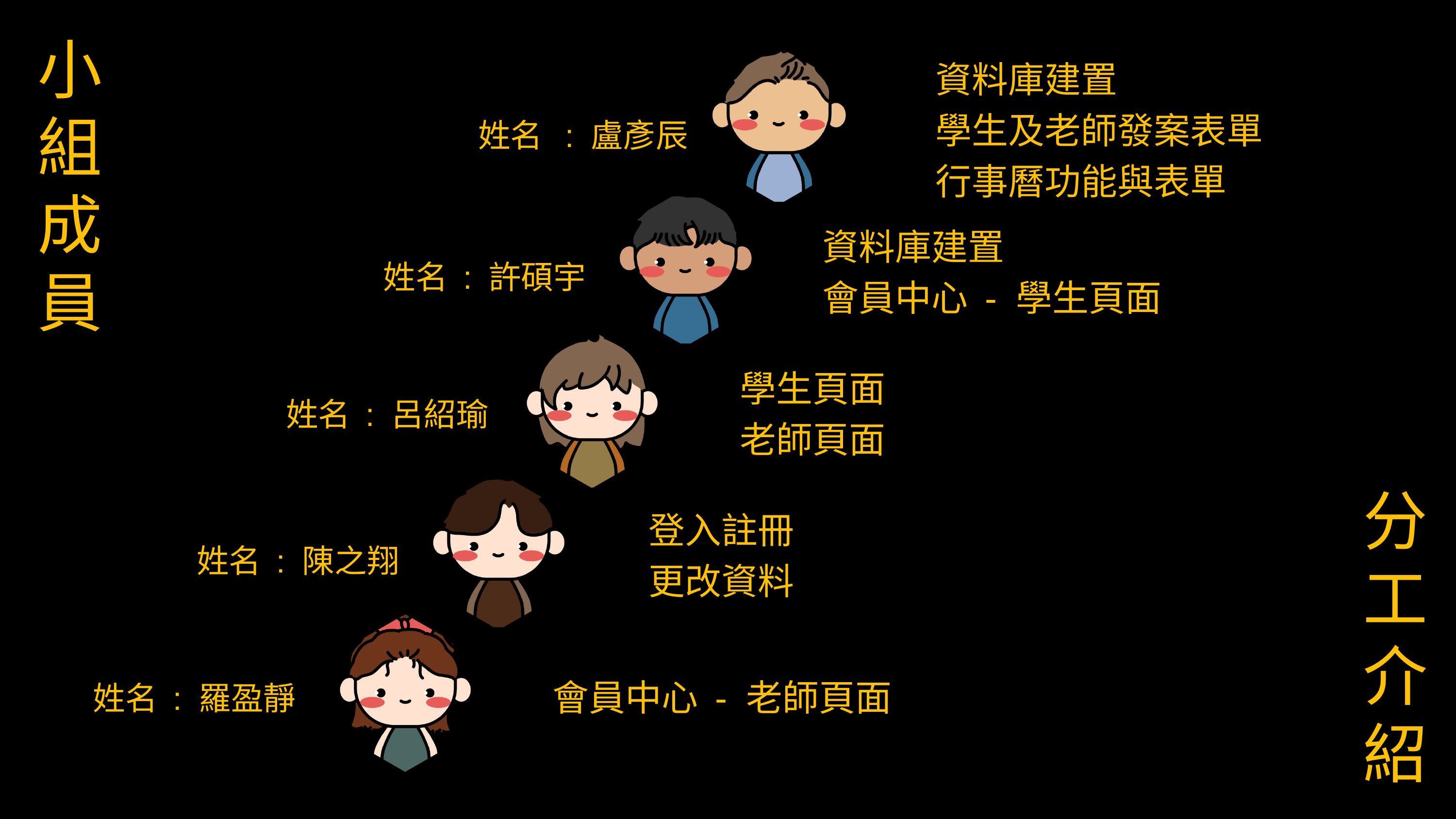

小組成員

資料庫建置
學生及老師發案表單
行事曆功能與表單
姓名  : 盧彥辰

資料庫建置
會員中心 - 學生頁面
姓名 : 許碩宇

學生頁面
老師頁面
姓名 : 呂紹瑜

登入註冊
更改資料
姓名 : 陳之翔

會員中心 - 老師頁面
姓名 : 羅盈靜
分工介紹